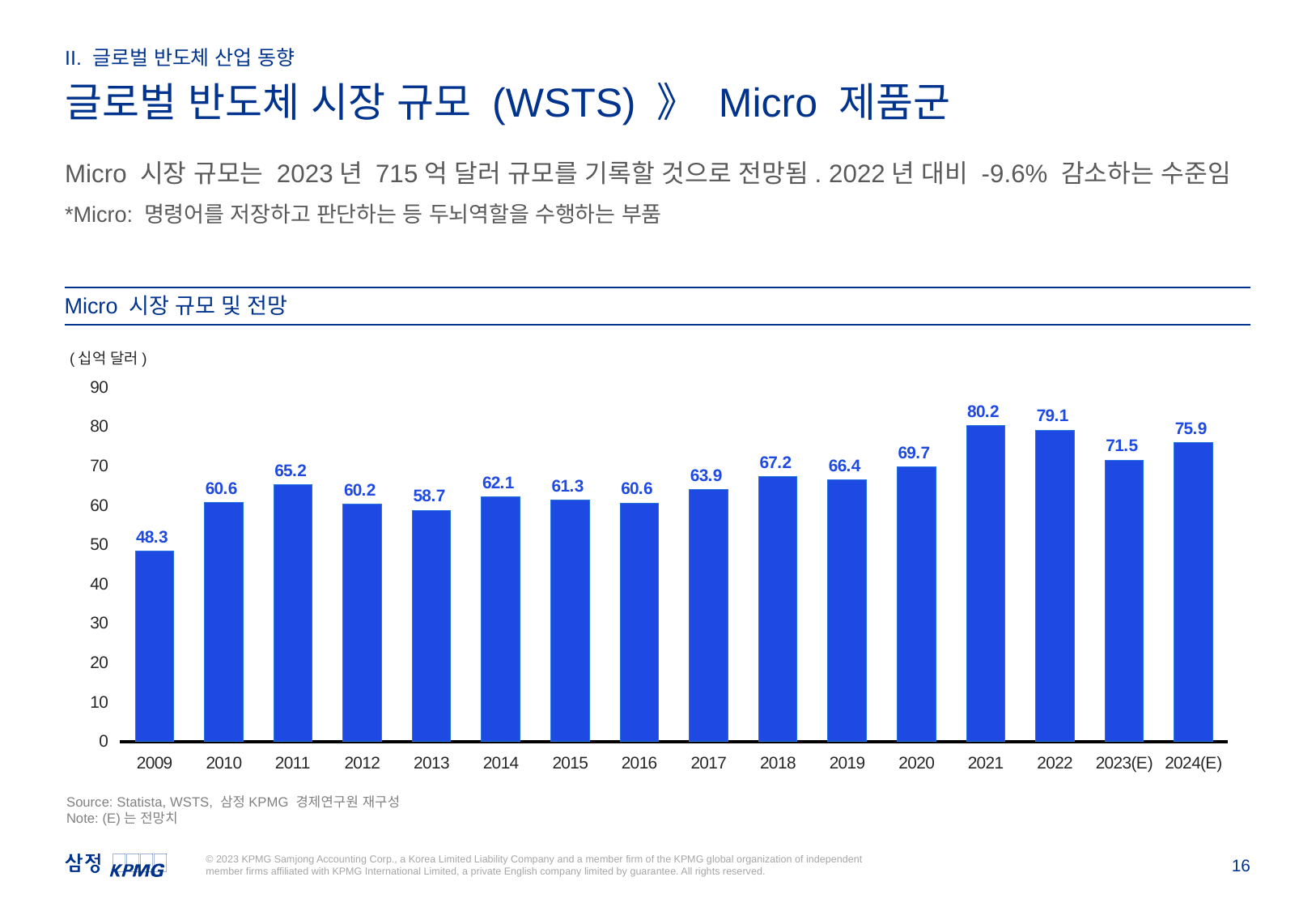

II. 글로벌 반도체 산업 동향
글로벌 반도체 시장 규모 (WSTS) 》 Micro 제품군
Micro 시장 규모는 2023년 715억 달러 규모를 기록할 것으로 전망됨. 2022년 대비 -9.6% 감소하는 수준임
*Micro: 명령어를 저장하고 판단하는 등 두뇌역할을 수행하는 부품
Micro 시장 규모 및 전망
(십억 달러)

### Chart

| Category | Column1 |
|---|---|
| 2009 | 48.33 |
| 2010 | 60.63 |
| 2011 | 65.2 |
| 2012 | 60.24 |
| 2013 | 58.69 |
| 2014 | 62.07 |
| 2015 | 61.3 |
| 2016 | 60.59 |
| 2017 | 63.93 |
| 2018 | 67.23 |
| 2019 | 66.44 |
| 2020 | 69.68 |
| 2021 | 80.22 |
| 2022 | 79.07 |
| 2023(E) | 71.47 |
| 2024(E) | 75.86 |
Source: Statista, WSTS, 삼정KPMG 경제연구원 재구성
Note: (E)는 전망치